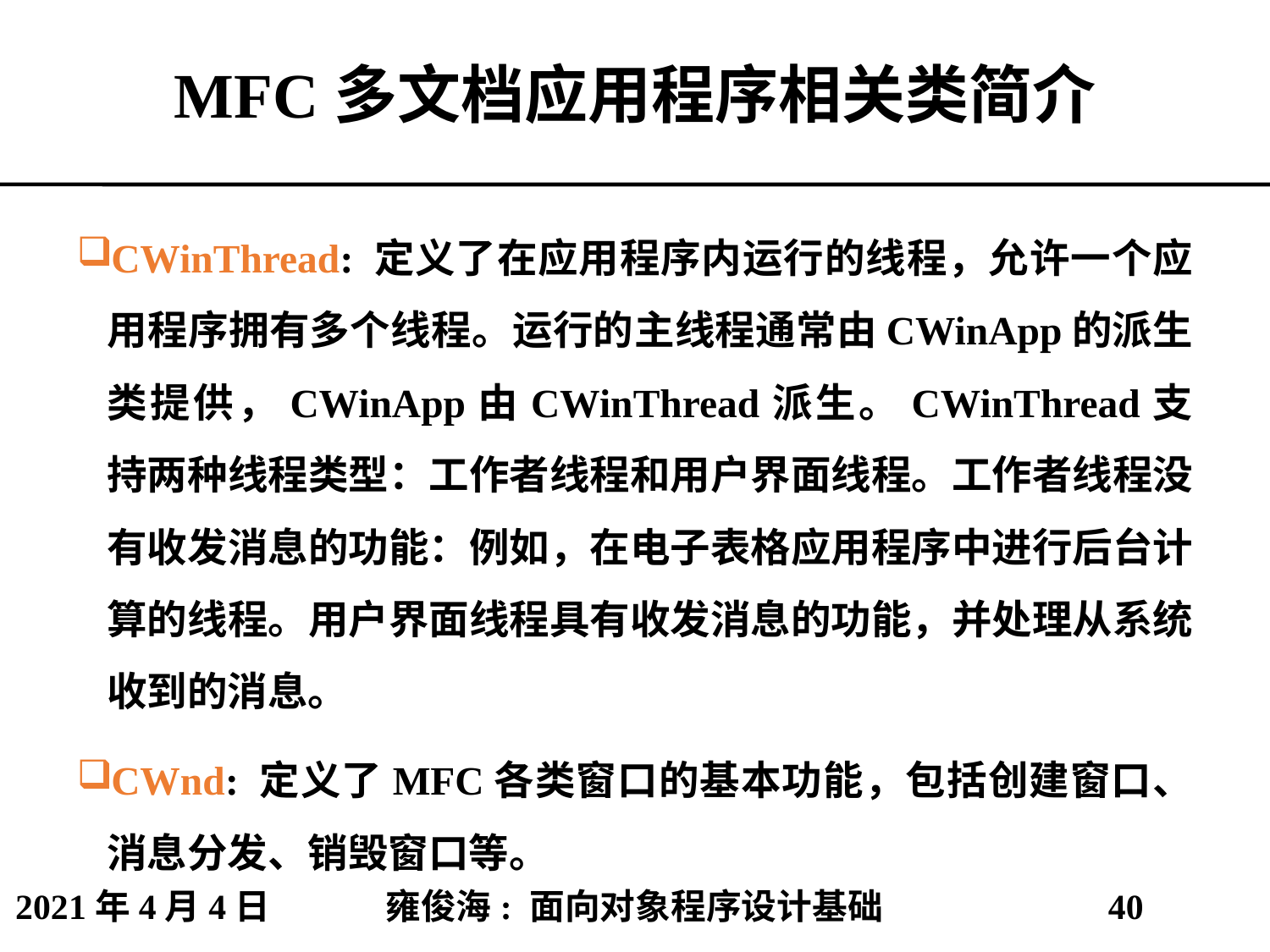

# MFC多文档应用程序相关类简介

CWinThread: 定义了在应用程序内运行的线程，允许一个应用程序拥有多个线程。运行的主线程通常由CWinApp的派生类提供，CWinApp由CWinThread派生。CWinThread支持两种线程类型：工作者线程和用户界面线程。工作者线程没有收发消息的功能：例如，在电子表格应用程序中进行后台计算的线程。用户界面线程具有收发消息的功能，并处理从系统收到的消息。
CWnd: 定义了MFC各类窗口的基本功能，包括创建窗口、消息分发、销毁窗口等。
2021年4月4日
雍俊海: 面向对象程序设计基础
40